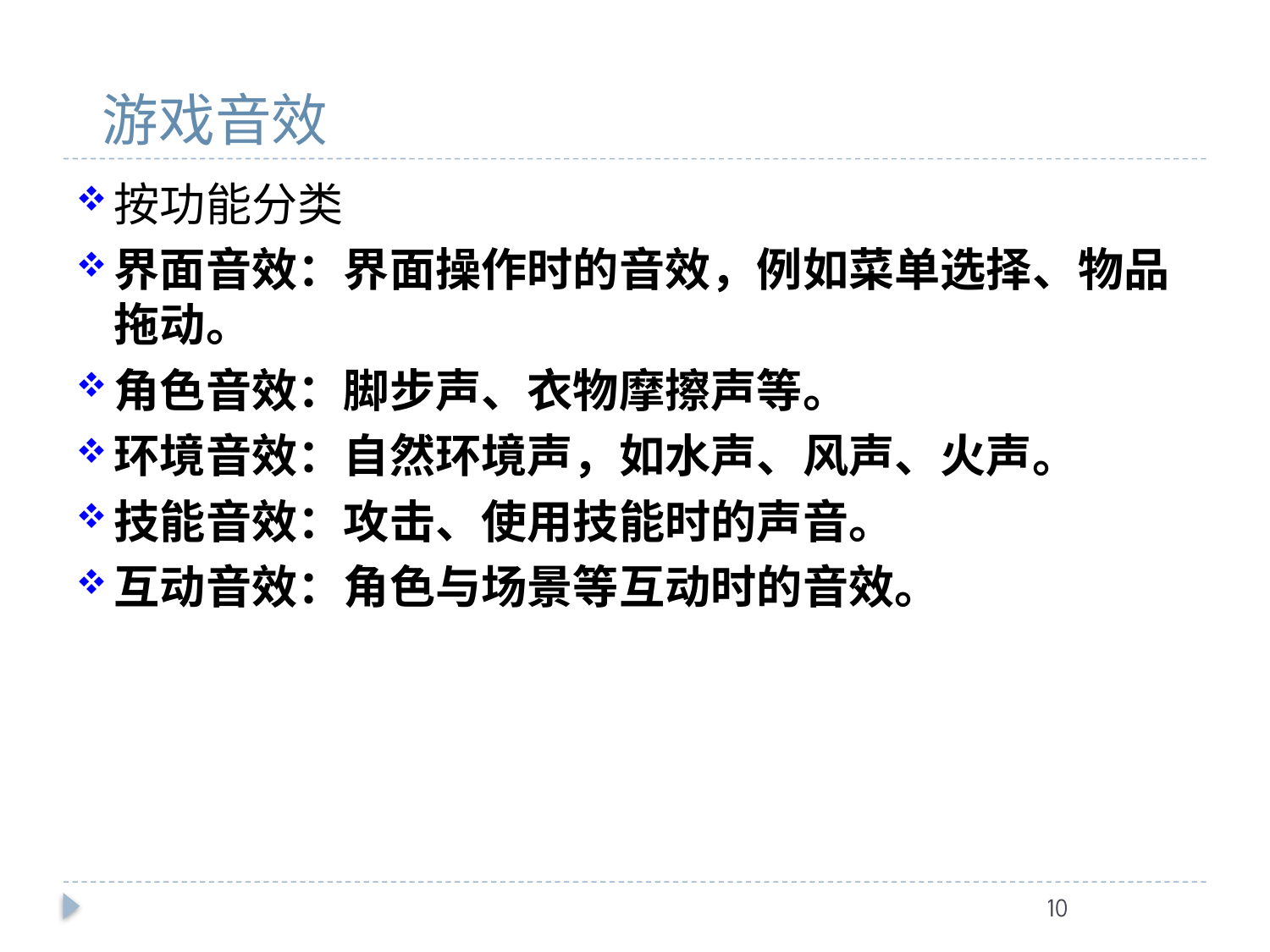

# 游戏音效
按功能分类
界面音效：界面操作时的音效，例如菜单选择、物品拖动。
角色音效：脚步声、衣物摩擦声等。
环境音效：自然环境声，如水声、风声、火声。
技能音效：攻击、使用技能时的声音。
互动音效：角色与场景等互动时的音效。

10